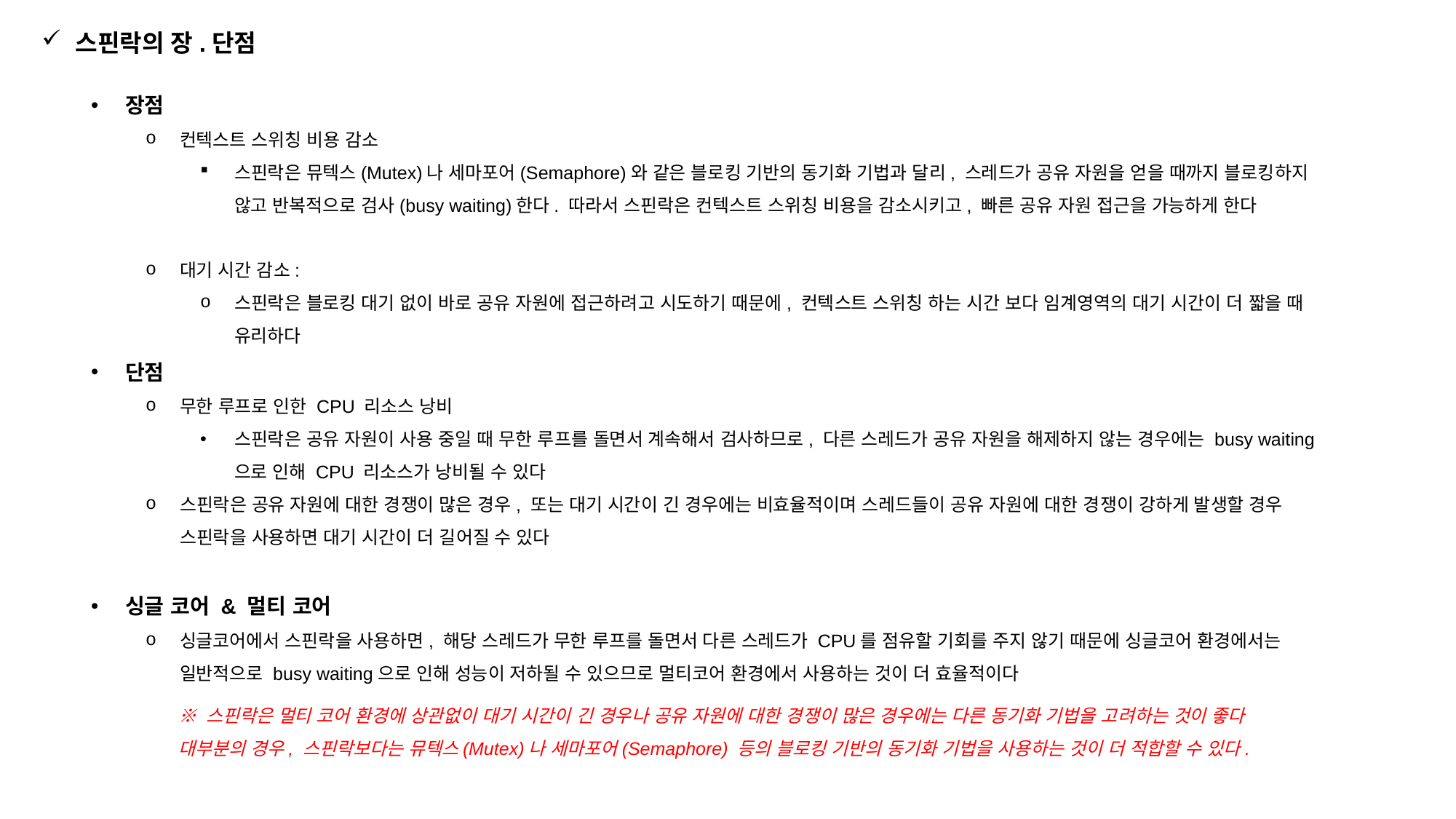

스핀락의 장.단점
장점
컨텍스트 스위칭 비용 감소
스핀락은 뮤텍스(Mutex)나 세마포어(Semaphore)와 같은 블로킹 기반의 동기화 기법과 달리, 스레드가 공유 자원을 얻을 때까지 블로킹하지 않고 반복적으로 검사(busy waiting)한다. 따라서 스핀락은 컨텍스트 스위칭 비용을 감소시키고, 빠른 공유 자원 접근을 가능하게 한다

대기 시간 감소:
스핀락은 블로킹 대기 없이 바로 공유 자원에 접근하려고 시도하기 때문에, 컨텍스트 스위칭 하는 시간 보다 임계영역의 대기 시간이 더 짧을 때 유리하다
단점
무한 루프로 인한 CPU 리소스 낭비
스핀락은 공유 자원이 사용 중일 때 무한 루프를 돌면서 계속해서 검사하므로, 다른 스레드가 공유 자원을 해제하지 않는 경우에는 busy waiting으로 인해 CPU 리소스가 낭비될 수 있다
스핀락은 공유 자원에 대한 경쟁이 많은 경우, 또는 대기 시간이 긴 경우에는 비효율적이며 스레드들이 공유 자원에 대한 경쟁이 강하게 발생할 경우 스핀락을 사용하면 대기 시간이 더 길어질 수 있다

싱글 코어 & 멀티 코어
싱글코어에서 스핀락을 사용하면, 해당 스레드가 무한 루프를 돌면서 다른 스레드가 CPU를 점유할 기회를 주지 않기 때문에 싱글코어 환경에서는 일반적으로 busy waiting으로 인해 성능이 저하될 수 있으므로 멀티코어 환경에서 사용하는 것이 더 효율적이다
※ 스핀락은 멀티 코어 환경에 상관없이 대기 시간이 긴 경우나 공유 자원에 대한 경쟁이 많은 경우에는 다른 동기화 기법을 고려하는 것이 좋다 대부분의 경우, 스핀락보다는 뮤텍스(Mutex)나 세마포어(Semaphore) 등의 블로킹 기반의 동기화 기법을 사용하는 것이 더 적합할 수 있다.